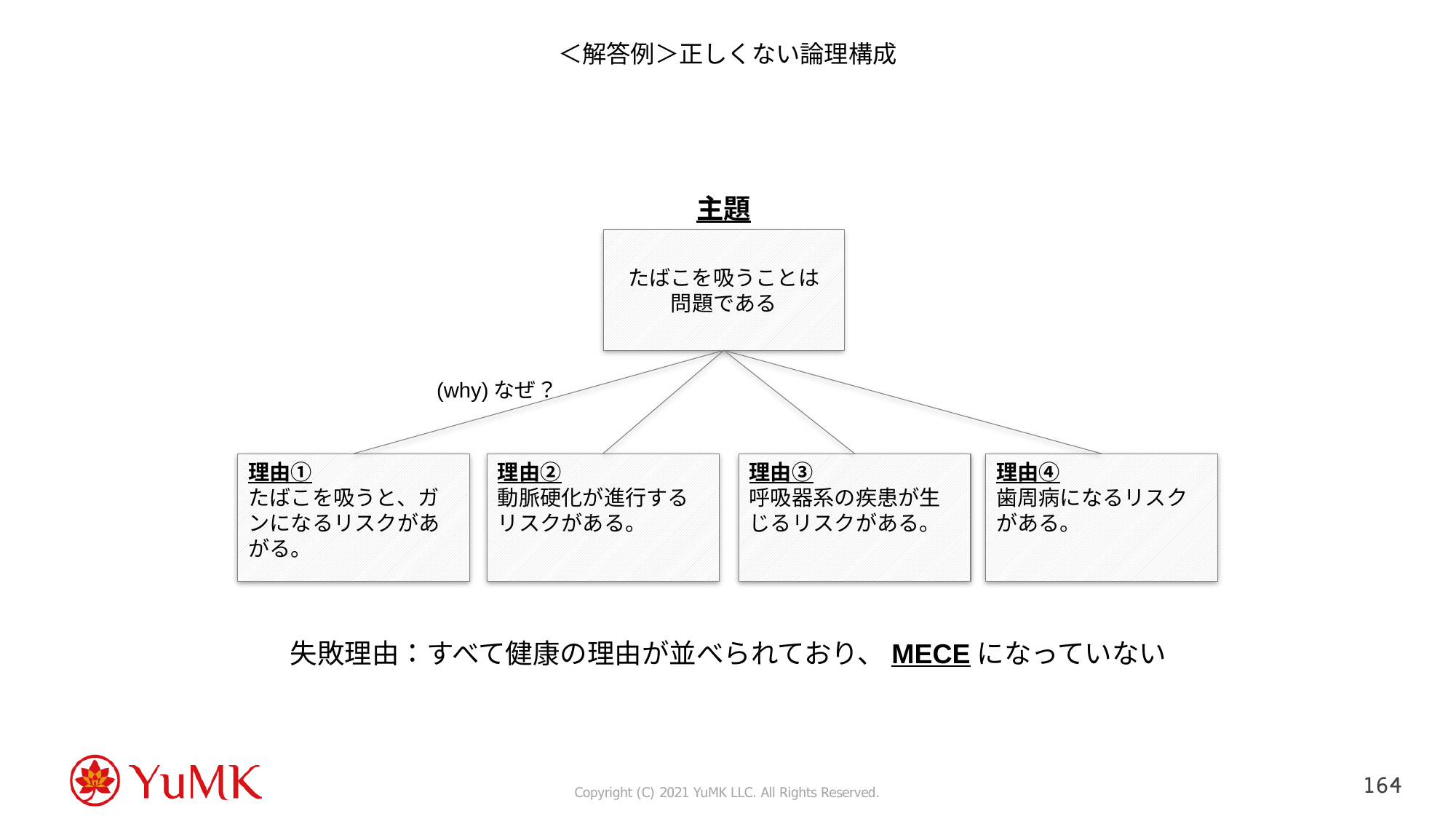

# ＜解答例＞正しくない論理構成

主題
たばこを吸うことは
問題である
(why)なぜ？
理由①
たばこを吸うと、ガンになるリスクがあがる。
理由②
動脈硬化が進行するリスクがある。
理由③
呼吸器系の疾患が生じるリスクがある。
理由④
歯周病になるリスクがある。
失敗理由：すべて健康の理由が並べられており、MECEになっていない
164